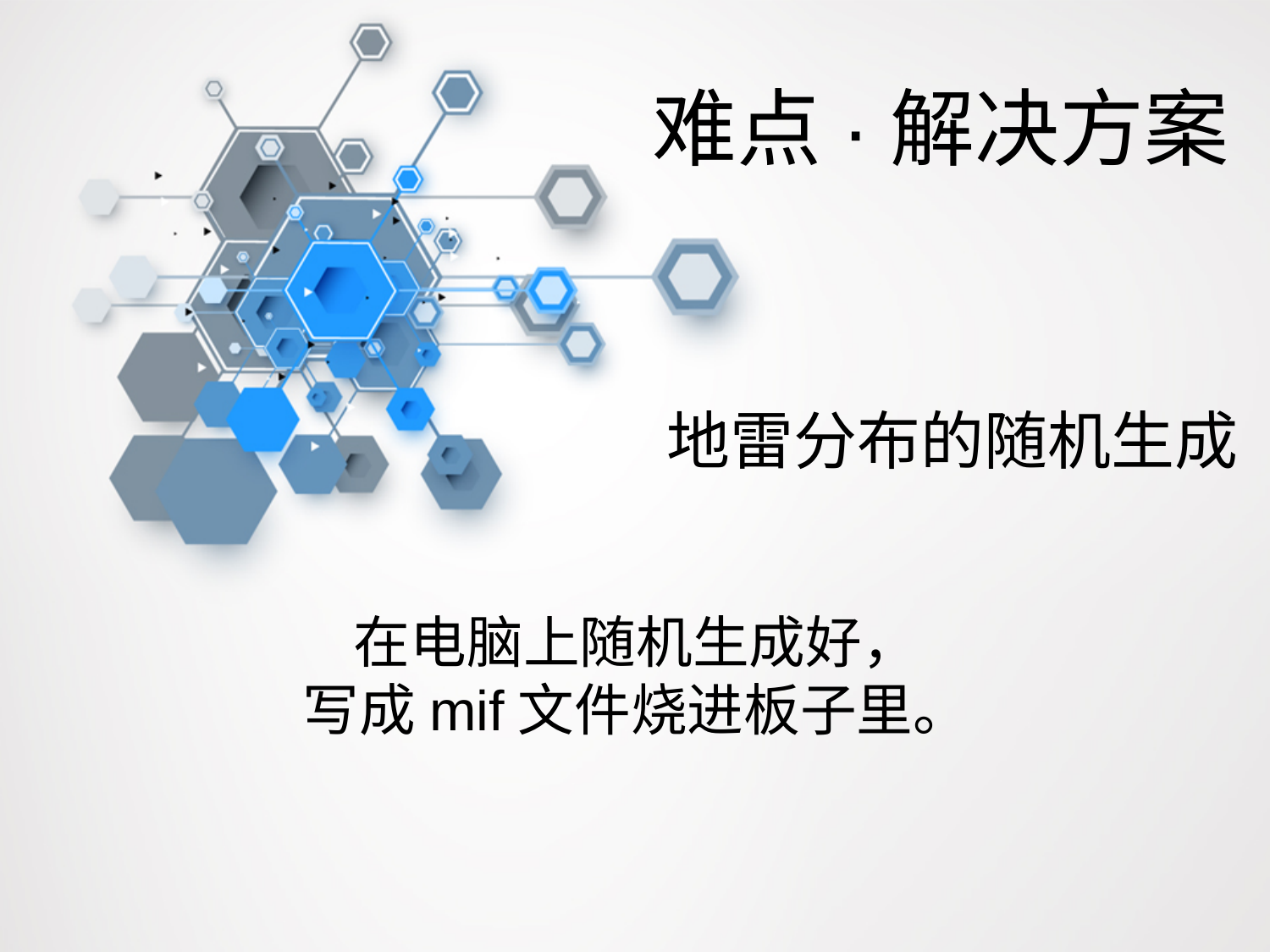

难点·解决方案
地雷分布的随机生成
在电脑上随机生成好，
写成mif文件烧进板子里。